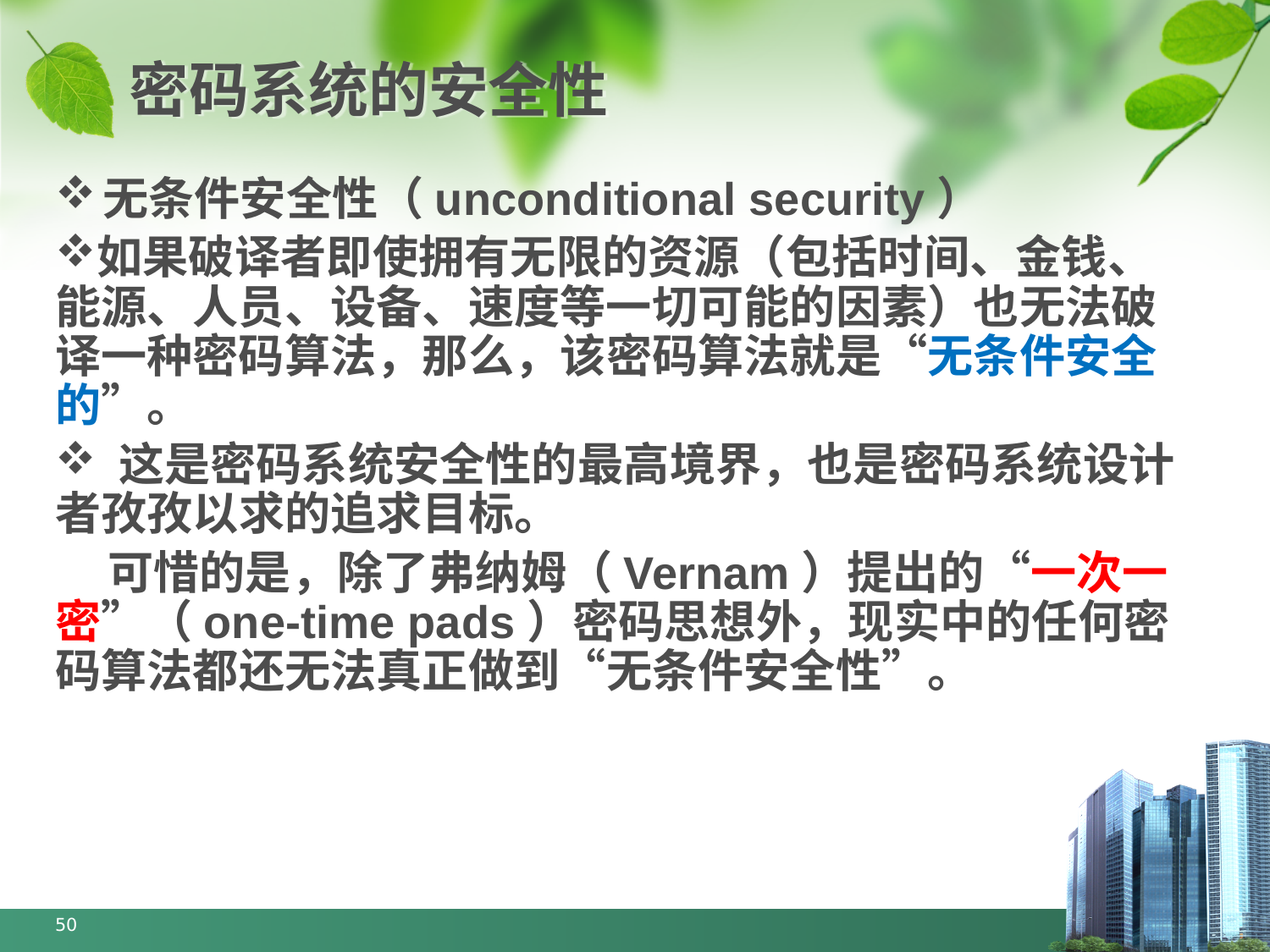

# 密码系统的安全性
无条件安全性（unconditional security）
如果破译者即使拥有无限的资源（包括时间、金钱、能源、人员、设备、速度等一切可能的因素）也无法破译一种密码算法，那么，该密码算法就是“无条件安全的”。
 这是密码系统安全性的最高境界，也是密码系统设计者孜孜以求的追求目标。
    可惜的是，除了弗纳姆（Vernam）提出的“一次一密”（one-time pads）密码思想外，现实中的任何密码算法都还无法真正做到“无条件安全性”。
50